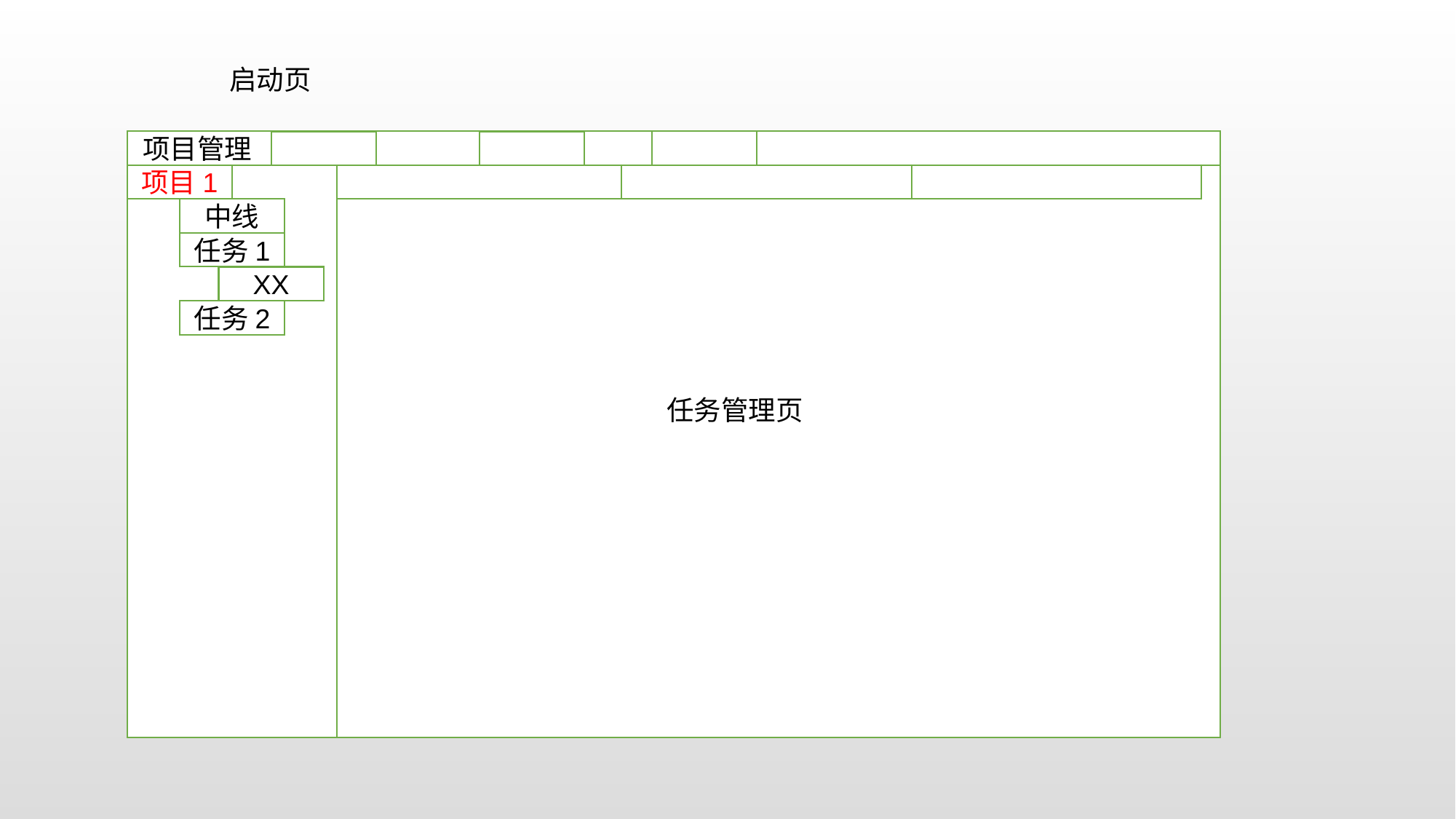

启动页
项目管理

项目1

中线
任务1
XX
任务2
任务管理页